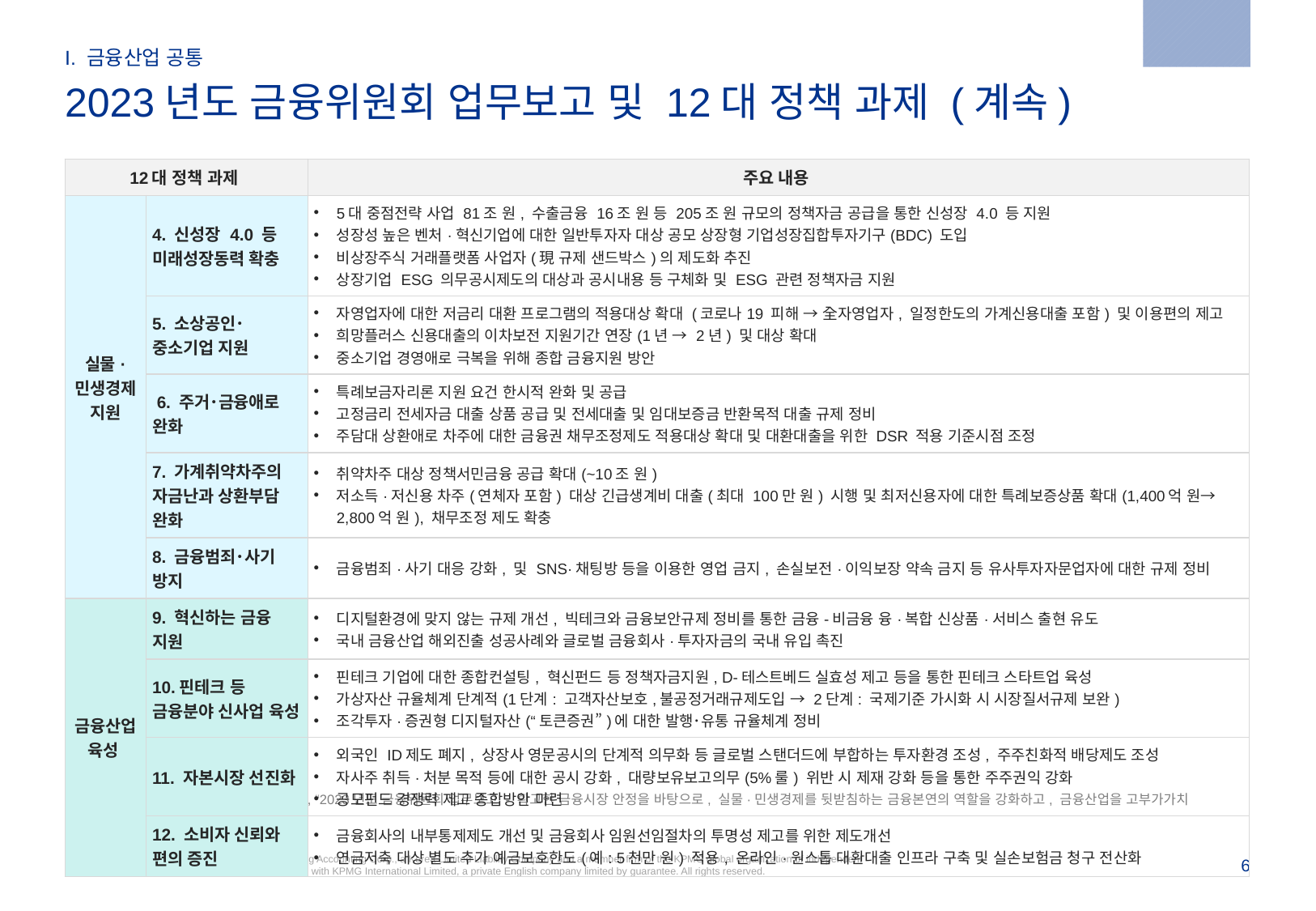

2023.1.30
I. 금융산업 공통
2023년도 금융위원회 업무보고 및 12대 정책 과제 (계속)
| 12대 정책 과제 |  | 주요 내용 |
| --- | --- | --- |
| 실물· 민생경제 지원 | 4. 신성장 4.0 등 미래성장동력 확충 | 5대 중점전략 사업 81조 원, 수출금융 16조 원 등 205조 원 규모의 정책자금 공급을 통한 신성장 4.0 등 지원 성장성 높은 벤처·혁신기업에 대한 일반투자자 대상 공모 상장형 기업성장집합투자기구(BDC) 도입 비상장주식 거래플랫폼 사업자(現 규제 샌드박스)의 제도화 추진 상장기업 ESG 의무공시제도의 대상과 공시내용 등 구체화 및 ESG 관련 정책자금 지원 |
|  | 5. 소상공인･중소기업 지원 | 자영업자에 대한 저금리 대환 프로그램의 적용대상 확대 (코로나19 피해 → 全자영업자, 일정한도의 가계신용대출 포함) 및 이용편의 제고 희망플러스 신용대출의 이차보전 지원기간 연장(1년 → 2년) 및 대상 확대 중소기업 경영애로 극복을 위해 종합 금융지원 방안 |
|  | 6. 주거･금융애로 완화 | 특례보금자리론 지원 요건 한시적 완화 및 공급 고정금리 전세자금 대출 상품 공급 및 전세대출 및 임대보증금 반환목적 대출 규제 정비 주담대 상환애로 차주에 대한 금융권 채무조정제도 적용대상 확대 및 대환대출을 위한 DSR 적용 기준시점 조정 |
|  | 7. 가계취약차주의 자금난과 상환부담 완화 | 취약차주 대상 정책서민금융 공급 확대(~10조 원) 저소득·저신용 차주(연체자 포함) 대상 긴급생계비 대출(최대 100만 원) 시행 및 최저신용자에 대한 특례보증상품 확대(1,400억 원→ 2,800억 원), 채무조정 제도 확충 |
|  | 8. 금융범죄･사기 방지 | 금융범죄·사기 대응 강화, 및 SNS·채팅방 등을 이용한 영업 금지, 손실보전·이익보장 약속 금지 등 유사투자자문업자에 대한 규제 정비 |
| 금융산업 육성 | 9. 혁신하는 금융 지원 | 디지털환경에 맞지 않는 규제 개선, 빅테크와 금융보안규제 정비를 통한 금융-비금융 융·복합 신상품·서비스 출현 유도 국내 금융산업 해외진출 성공사례와 글로벌 금융회사·투자자금의 국내 유입 촉진 |
|  | 10.핀테크 등 금융분야 신사업 육성 | 핀테크 기업에 대한 종합컨설팅, 혁신펀드 등 정책자금지원, D-테스트베드 실효성 제고 등을 통한 핀테크 스타트업 육성 가상자산 규율체계 단계적(1단계: 고객자산보호,불공정거래규제도입 → 2단계: 국제기준 가시화 시 시장질서규제 보완) 조각투자·증권형 디지털자산(“토큰증권”)에 대한 발행･유통 규율체계 정비 |
|  | 11. 자본시장 선진화 | 외국인 ID제도 폐지, 상장사 영문공시의 단계적 의무화 등 글로벌 스탠더드에 부합하는 투자환경 조성, 주주친화적 배당제도 조성 자사주 취득·처분 목적 등에 대한 공시 강화, 대량보유보고의무(5%룰) 위반 시 제재 강화 등을 통한 주주권익 강화 공모펀드 경쟁력 제고 종합방안 마련 |
|  | 12. 소비자 신뢰와 편의 증진 | 금융회사의 내부통제제도 개선 및 금융회사 임원선임절차의 투명성 제고를 위한 제도개선 연금저축 대상 별도 추가 예금보호한도(예: 5천만 원) 적용, 온라인·원스톱 대환대출 인프라 구축 및 실손보험금 청구 전산화 |
Source: 금융위원회 보도자료(2023.1.30), “2023년도 금융위원회 업무보고 - 확고한 금융시장 안정을 바탕으로, 실물·민생경제를 뒷받침하는 금융본연의 역할을 강화하고, 금융산업을 고부가가치 전략산업으로 육성 –”.